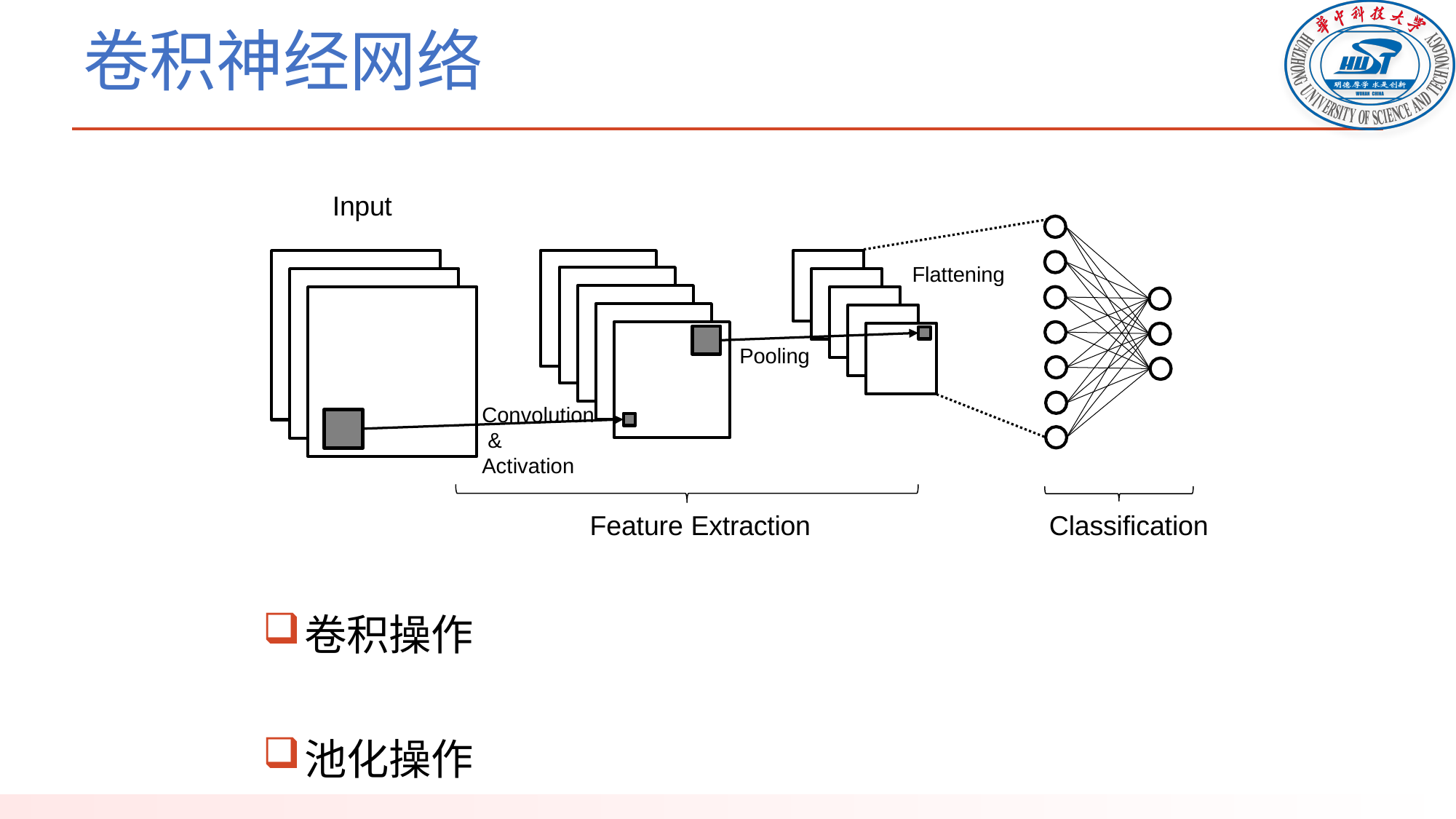

# 卷积神经网络
Input

Flattening

Pooling

Convolution  & Activation

Feature Extraction
Classification
卷积操作

池化操作